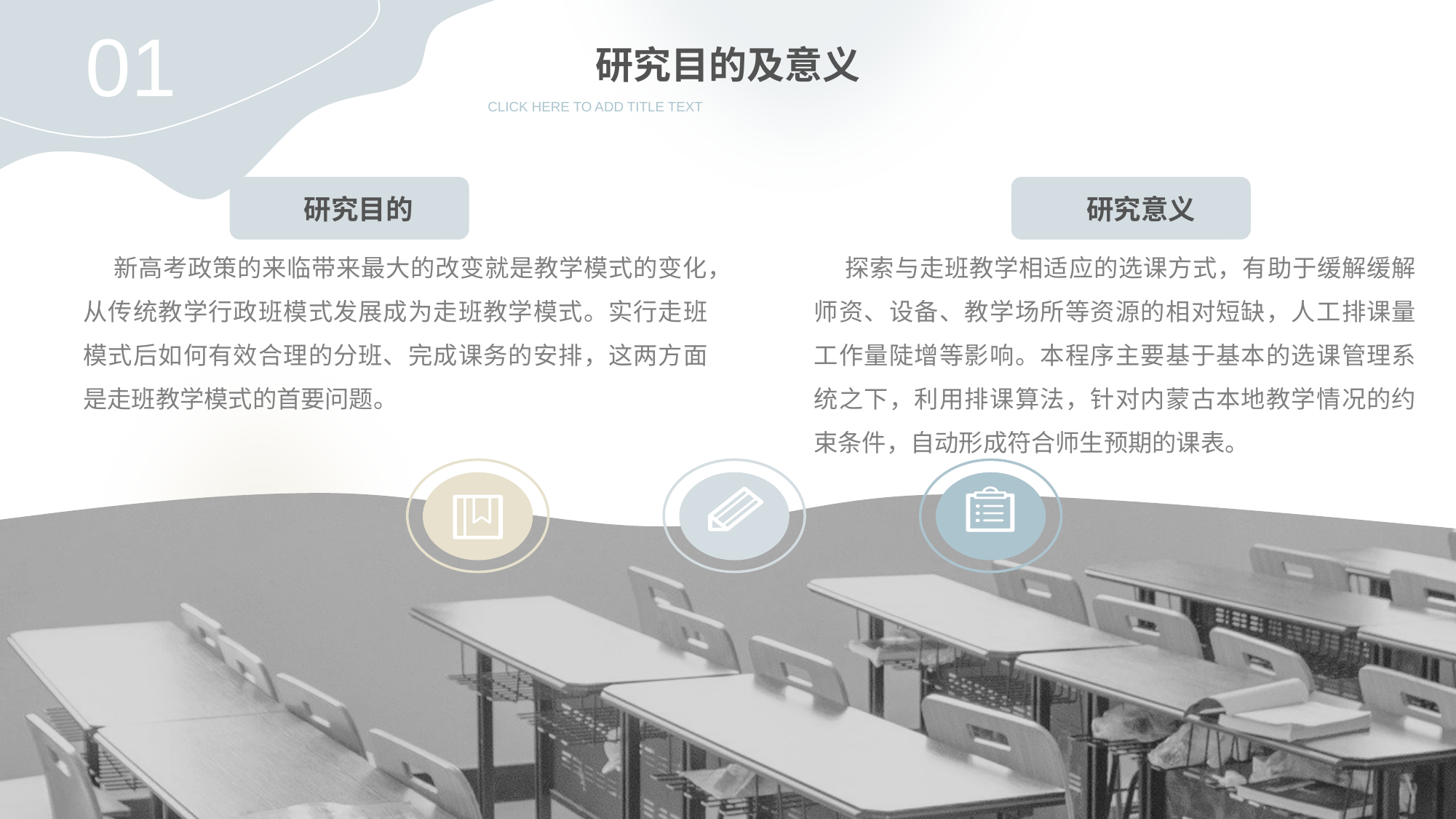

01
研究目的及意义
CLICK HERE TO ADD TITLE TEXT

研究目的

研究意义
    新高考政策的来临带来最大的改变就是教学模式的变化，从传统教学行政班模式发展成为走班教学模式。实行走班模式后如何有效合理的分班、完成课务的安排，这两方面是走班教学模式的首要问题。
    探索与走班教学相适应的选课方式，有助于缓解缓解师资、设备、教学场所等资源的相对短缺，人工排课量工作量陡增等影响。本程序主要基于基本的选课管理系统之下，利用排课算法，针对内蒙古本地教学情况的约束条件，自动形成符合师生预期的课表。